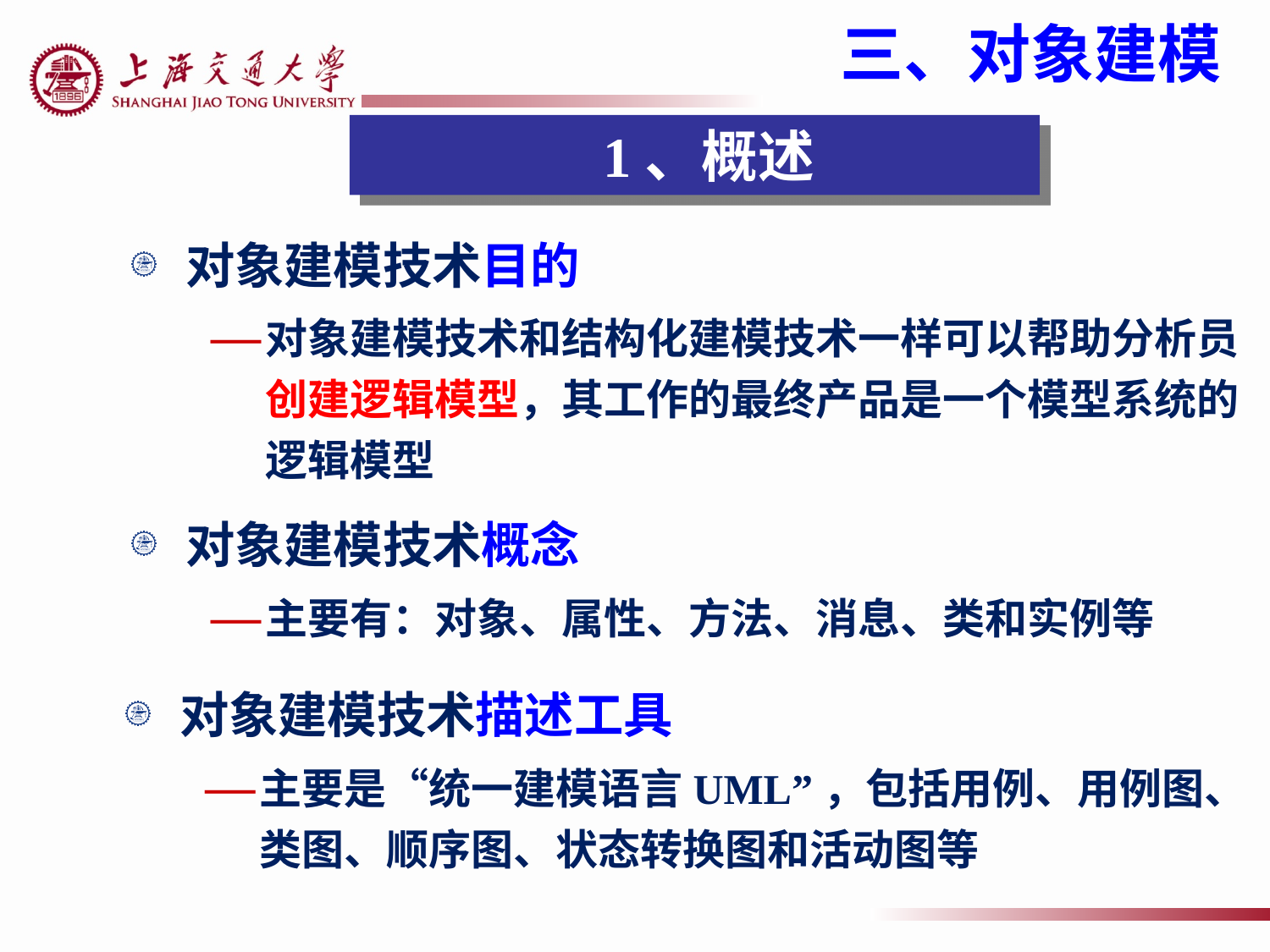

三、对象建模
  1、概述
对象建模技术目的
对象建模技术和结构化建模技术一样可以帮助分析员创建逻辑模型，其工作的最终产品是一个模型系统的逻辑模型
对象建模技术概念
主要有：对象、属性、方法、消息、类和实例等

对象建模技术描述工具
主要是“统一建模语言UML”，包括用例、用例图、类图、顺序图、状态转换图和活动图等